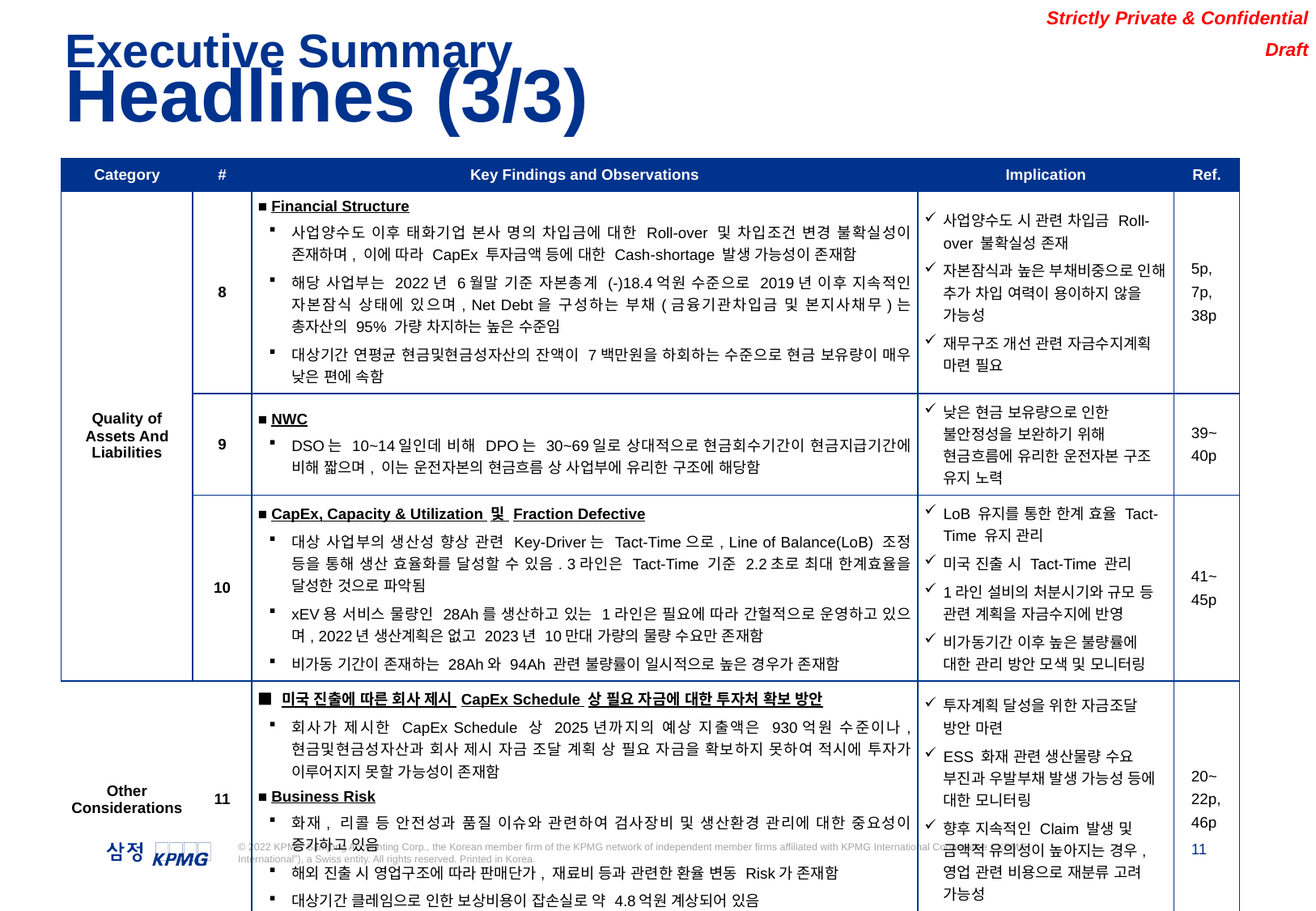

Executive Summary
Headlines (3/3)
| Category | # | Key Findings and Observations | Implication | Ref. |
| --- | --- | --- | --- | --- |
| Quality of Assets And Liabilities | 8 | ■ Financial Structure 사업양수도 이후 태화기업 본사 명의 차입금에 대한 Roll-over 및 차입조건 변경 불확실성이 존재하며, 이에 따라 CapEx 투자금액 등에 대한 Cash-shortage 발생 가능성이 존재함 해당 사업부는 2022년 6월말 기준 자본총계 (-)18.4억원 수준으로 2019년 이후 지속적인 자본잠식 상태에 있으며, Net Debt을 구성하는 부채(금융기관차입금 및 본지사채무)는 총자산의 95% 가량 차지하는 높은 수준임 대상기간 연평균 현금및현금성자산의 잔액이 7백만원을 하회하는 수준으로 현금 보유량이 매우 낮은 편에 속함 | 사업양수도 시 관련 차입금 Roll-over 불확실성 존재 자본잠식과 높은 부채비중으로 인해 추가 차입 여력이 용이하지 않을 가능성 재무구조 개선 관련 자금수지계획 마련 필요 | 5p, 7p, 38p |
|  | 9 | ■ NWC DSO는 10~14일인데 비해 DPO는 30~69일로 상대적으로 현금회수기간이 현금지급기간에 비해 짧으며, 이는 운전자본의 현금흐름 상 사업부에 유리한 구조에 해당함 | 낮은 현금 보유량으로 인한 불안정성을 보완하기 위해 현금흐름에 유리한 운전자본 구조 유지 노력 | 39~ 40p |
|  | 10 | ■ CapEx, Capacity & Utilization 및 Fraction Defective 대상 사업부의 생산성 향상 관련 Key-Driver는 Tact-Time으로, Line of Balance(LoB) 조정 등을 통해 생산 효율화를 달성할 수 있음. 3라인은 Tact-Time 기준 2.2초로 최대 한계효율을 달성한 것으로 파악됨 xEV용 서비스 물량인 28Ah를 생산하고 있는 1라인은 필요에 따라 간헐적으로 운영하고 있으며, 2022년 생산계획은 없고 2023년 10만대 가량의 물량 수요만 존재함 비가동 기간이 존재하는 28Ah와 94Ah 관련 불량률이 일시적으로 높은 경우가 존재함 | LoB 유지를 통한 한계 효율 Tact-Time 유지 관리 미국 진출 시 Tact-Time 관리 1라인 설비의 처분시기와 규모 등 관련 계획을 자금수지에 반영 비가동기간 이후 높은 불량률에 대한 관리 방안 모색 및 모니터링 | 41~ 45p |
| Other Considerations | 11 | ■ 미국 진출에 따른 회사 제시 CapEx Schedule 상 필요 자금에 대한 투자처 확보 방안 회사가 제시한 CapEx Schedule 상 2025년까지의 예상 지출액은 930억원 수준이나, 현금및현금성자산과 회사 제시 자금 조달 계획 상 필요 자금을 확보하지 못하여 적시에 투자가 이루어지지 못할 가능성이 존재함 ■ Business Risk 화재, 리콜 등 안전성과 품질 이슈와 관련하여 검사장비 및 생산환경 관리에 대한 중요성이 증가하고 있음 해외 진출 시 영업구조에 따라 판매단가, 재료비 등과 관련한 환율 변동 Risk가 존재함 대상기간 클레임으로 인한 보상비용이 잡손실로 약 4.8억원 계상되어 있음 | 투자계획 달성을 위한 자금조달 방안 마련 ESS 화재 관련 생산물량 수요 부진과 우발부채 발생 가능성 등에 대한 모니터링 향후 지속적인 Claim 발생 및 금액적 유의성이 높아지는 경우, 영업 관련 비용으로 재분류 고려 가능성 | 20~ 22p, 46p |